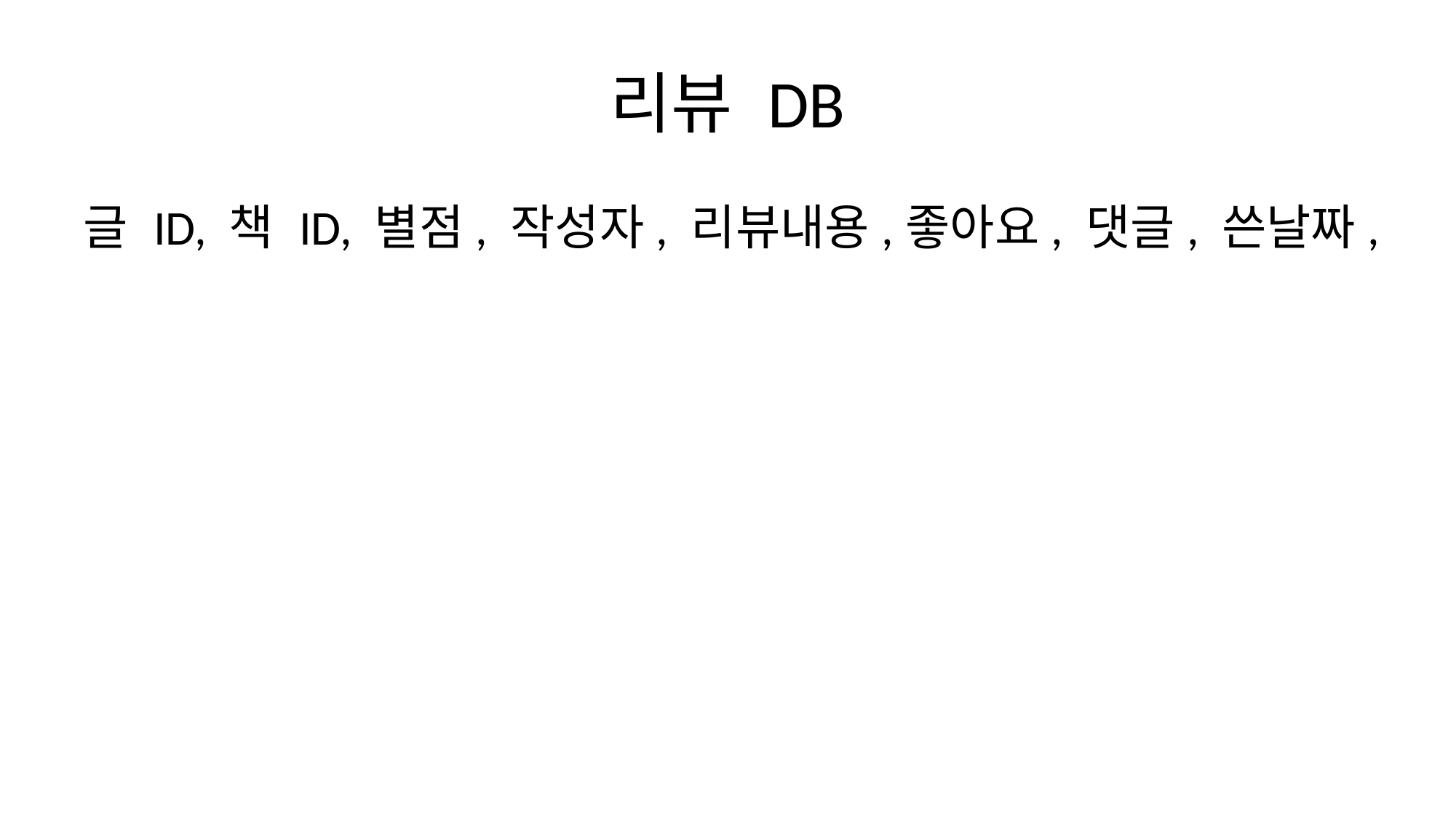

# 리뷰 DB
글 ID, 책 ID, 별점, 작성자, 리뷰내용,좋아요, 댓글, 쓴날짜,